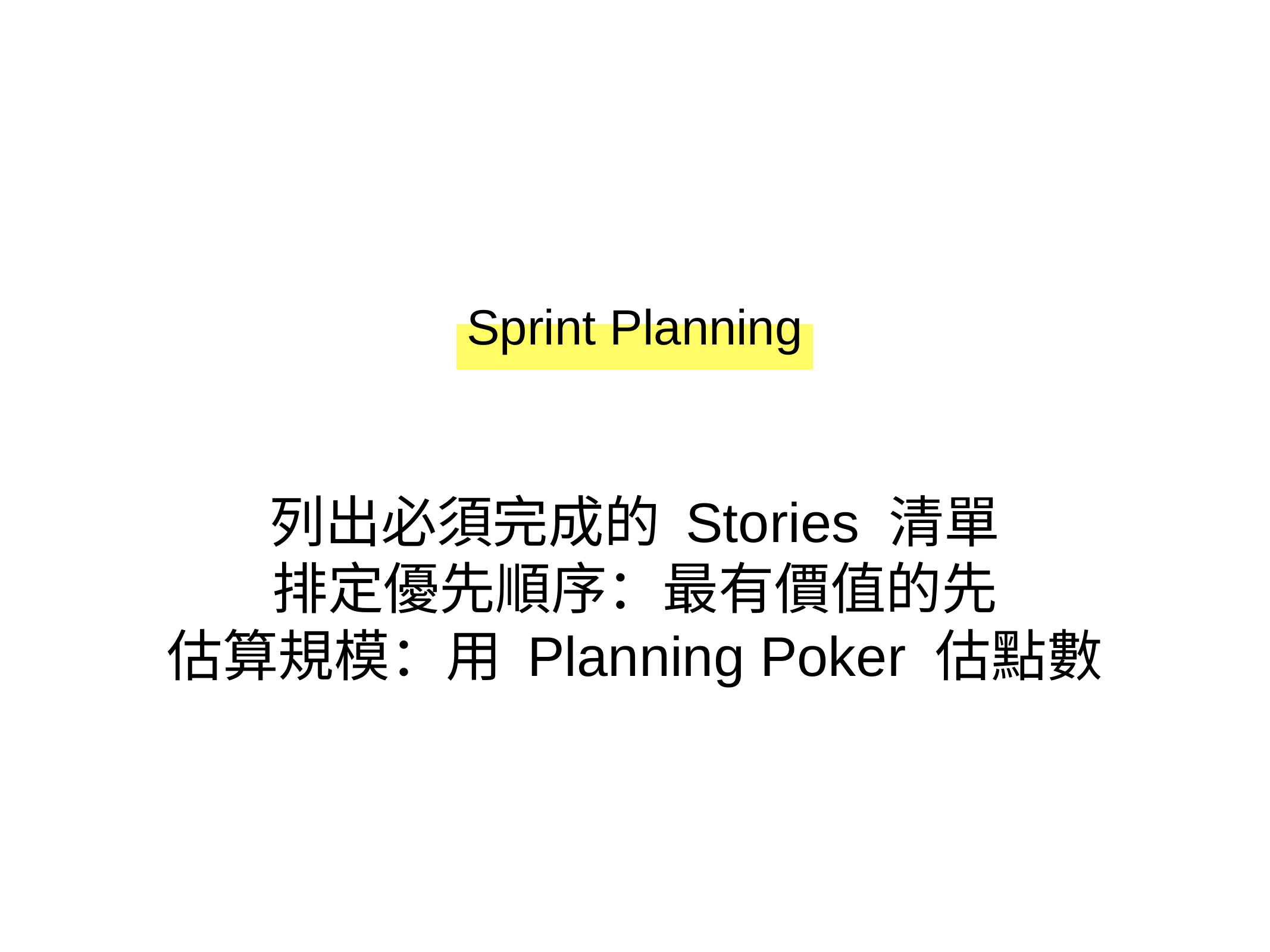

Sprint Planning

# 列出必須完成的 Stories 清單
排定優先順序：最有價值的先
估算規模：用 Planning Poker 估點數